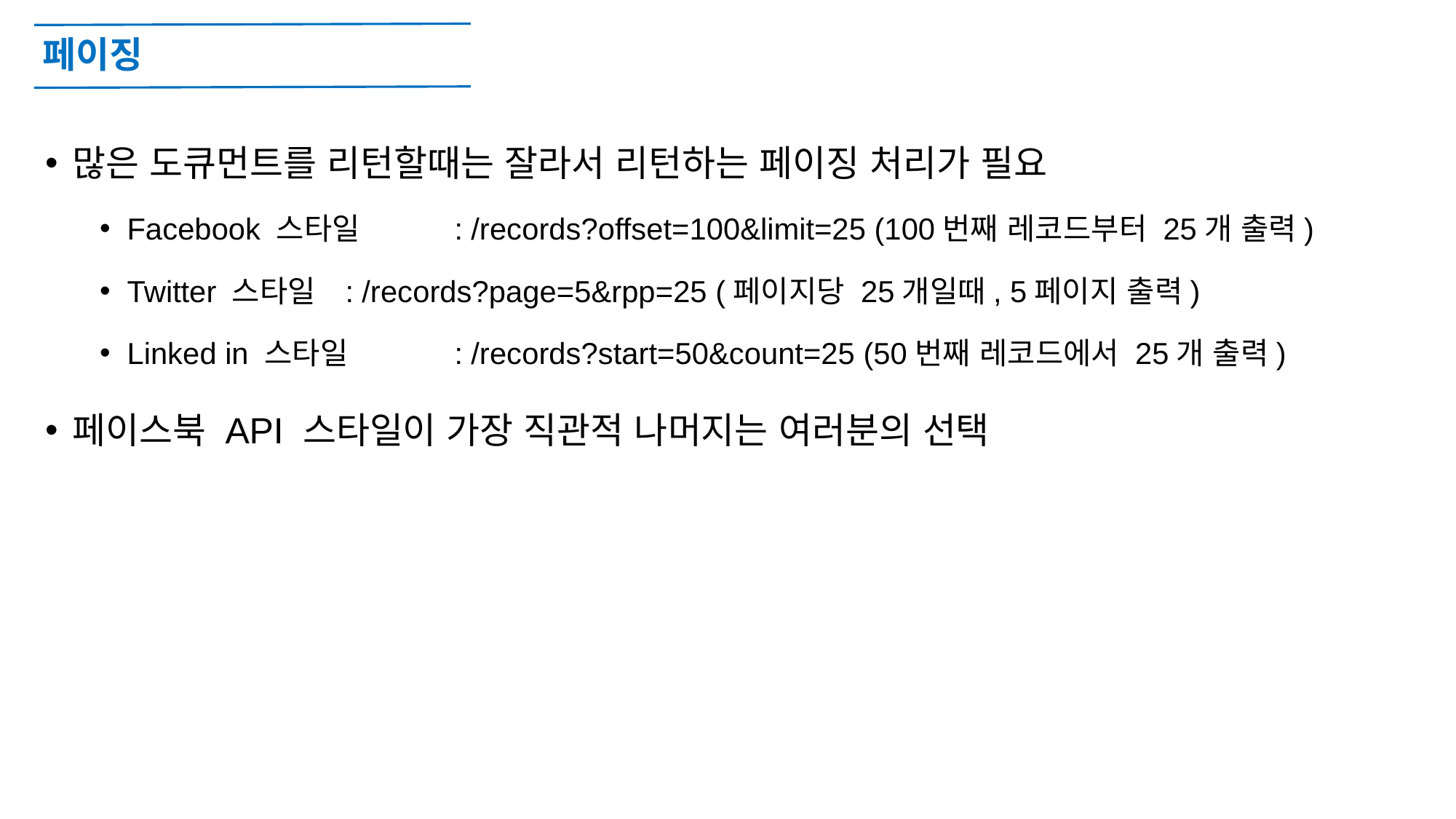

# 페이징
많은 도큐먼트를 리턴할때는 잘라서 리턴하는 페이징 처리가 필요
Facebook 스타일	: /records?offset=100&limit=25 (100번째 레코드부터 25개 출력)
Twitter 스타일	: /records?page=5&rpp=25 (페이지당 25개일때, 5페이지 출력)
Linked in 스타일	: /records?start=50&count=25 (50번째 레코드에서 25개 출력)
페이스북 API 스타일이 가장 직관적 나머지는 여러분의 선택